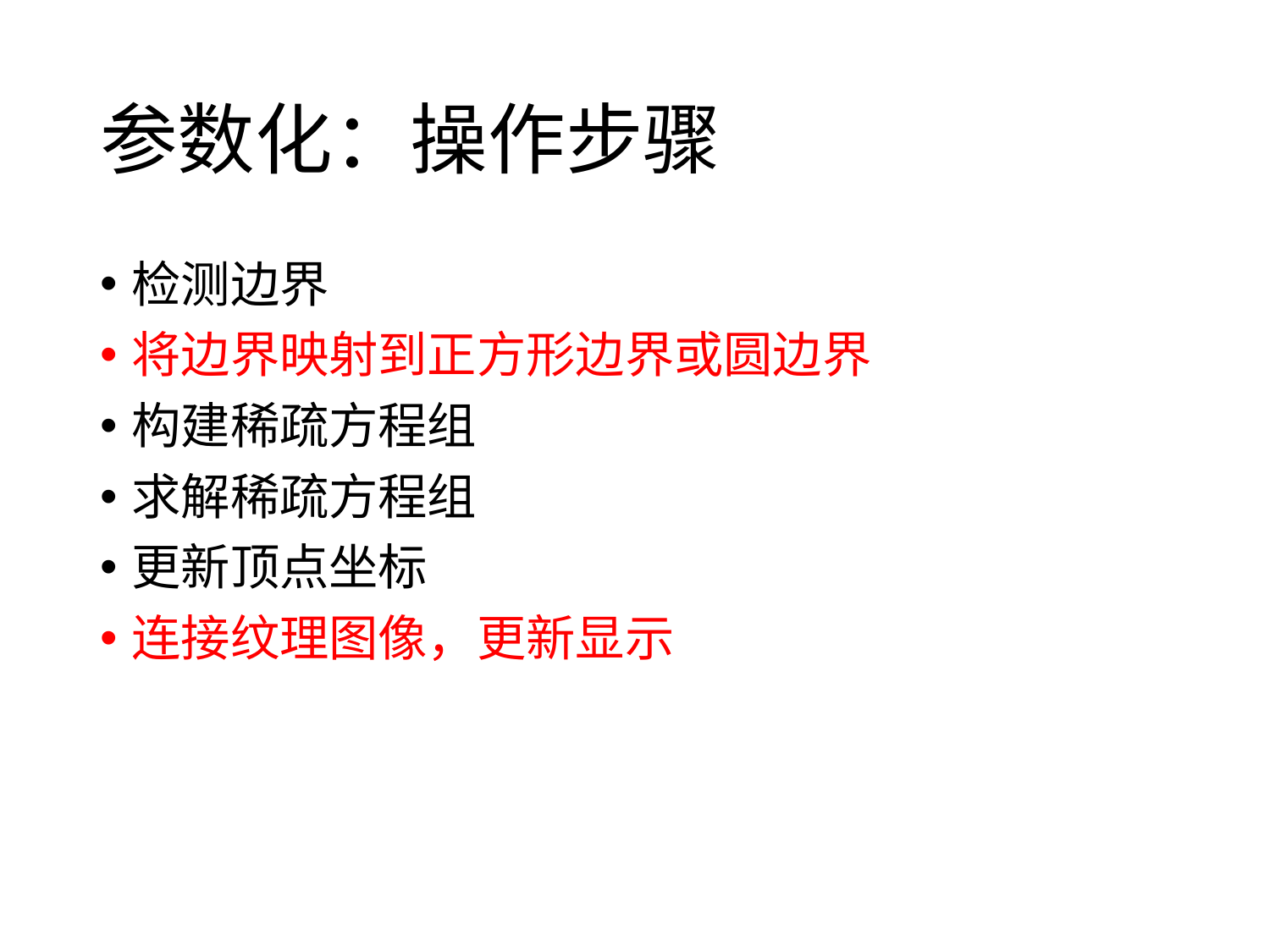

# 参数化：操作步骤
检测边界
将边界映射到正方形边界或圆边界
构建稀疏方程组
求解稀疏方程组
更新顶点坐标
连接纹理图像，更新显示